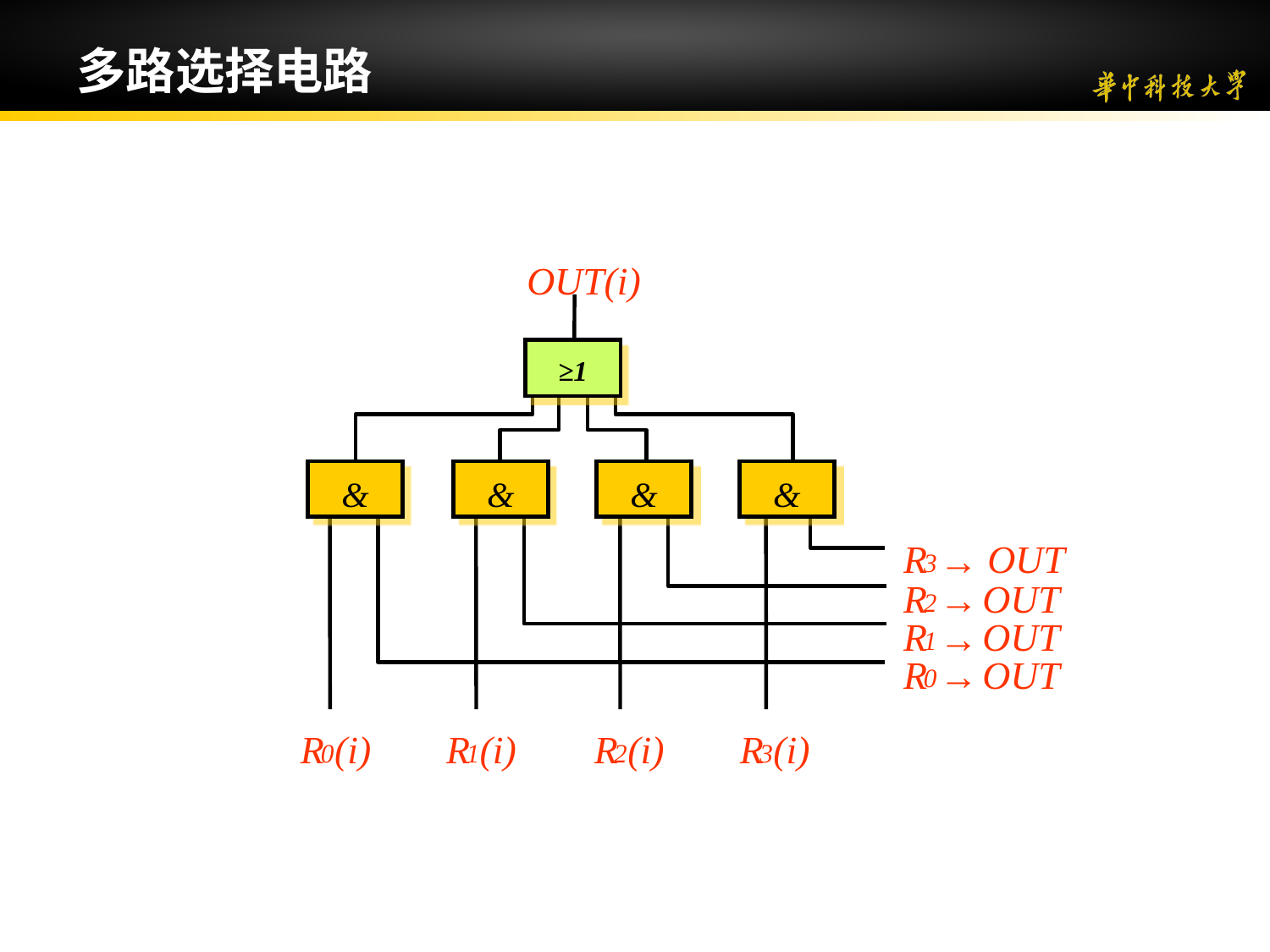

多路选择电路

OUT(i)

≥1

&
&
&
&

R
   OUT

→
3

R
  OUT

→
2

R
  OUT

→
1

R
  OUT

→
0

R
(i)

R
(i)

R
(i)

R
(i)

0
1
2
3